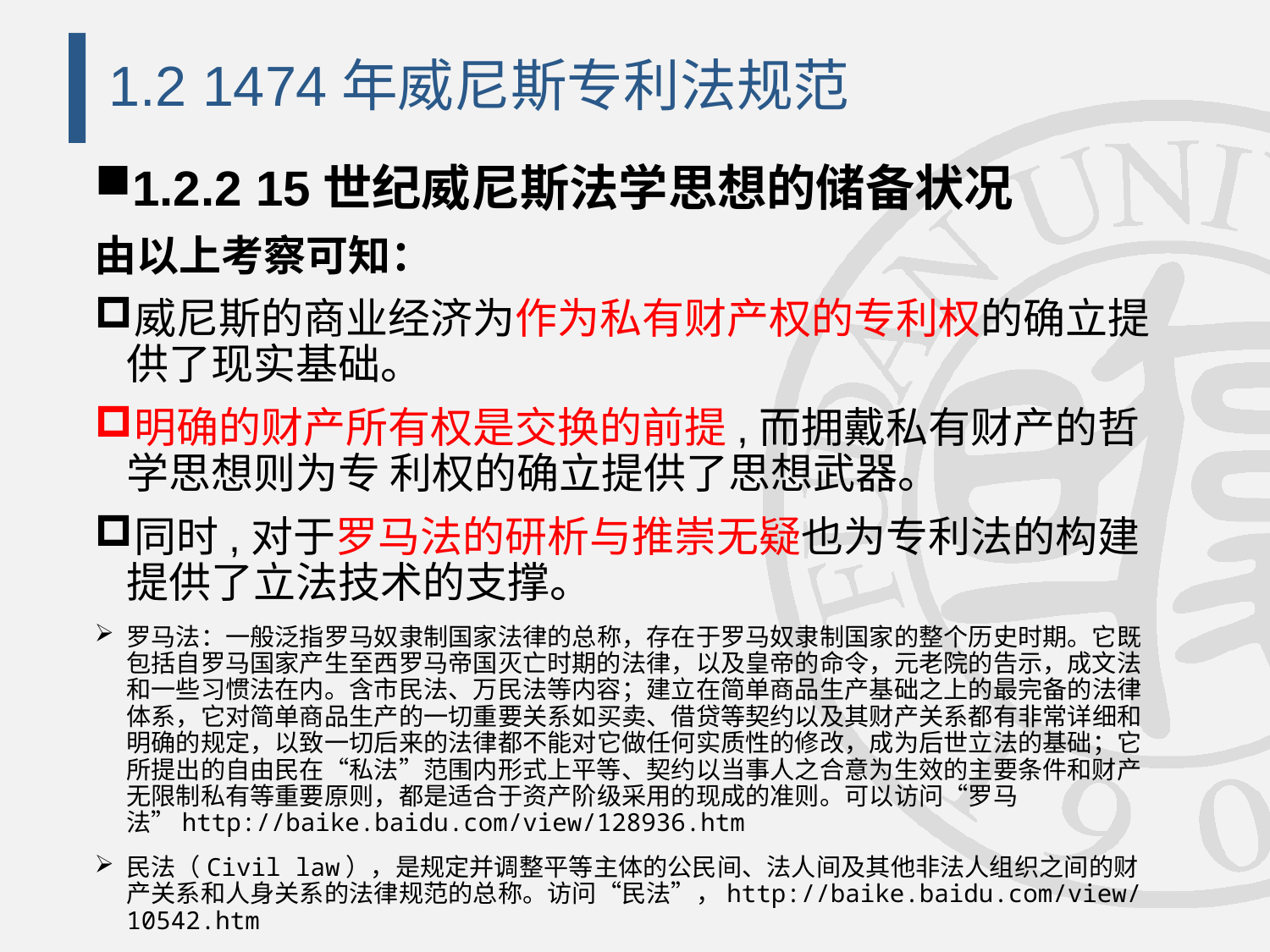

# 1.2 1474年威尼斯专利法规范
1.2.2 15世纪威尼斯法学思想的储备状况
由以上考察可知：
威尼斯的商业经济为作为私有财产权的专利权的确立提供了现实基础。
明确的财产所有权是交换的前提,而拥戴私有财产的哲学思想则为专 利权的确立提供了思想武器。
同时,对于罗马法的研析与推崇无疑也为专利法的构建提供了立法技术的支撑。
罗马法：一般泛指罗马奴隶制国家法律的总称，存在于罗马奴隶制国家的整个历史时期。它既包括自罗马国家产生至西罗马帝国灭亡时期的法律，以及皇帝的命令，元老院的告示，成文法和一些习惯法在内。含市民法、万民法等内容；建立在简单商品生产基础之上的最完备的法律体系，它对简单商品生产的一切重要关系如买卖、借贷等契约以及其财产关系都有非常详细和明确的规定，以致一切后来的法律都不能对它做任何实质性的修改，成为后世立法的基础；它所提出的自由民在“私法”范围内形式上平等、契约以当事人之合意为生效的主要条件和财产无限制私有等重要原则，都是适合于资产阶级采用的现成的准则。可以访问“罗马法”http://baike.baidu.com/view/128936.htm
民法（Civil law），是规定并调整平等主体的公民间、法人间及其他非法人组织之间的财产关系和人身关系的法律规范的总称。访问“民法”，http://baike.baidu.com/view/10542.htm